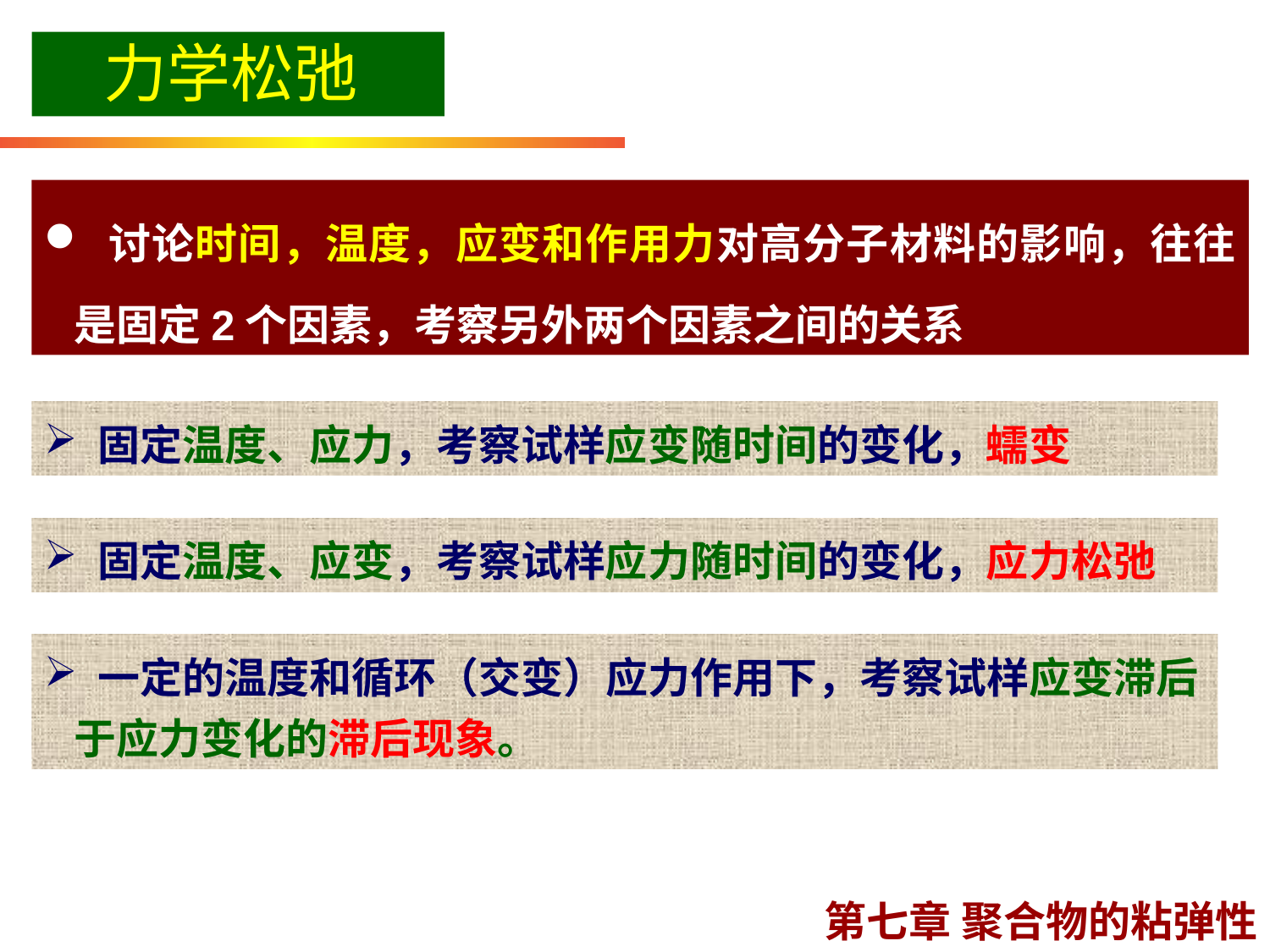

力学松弛
 讨论时间，温度，应变和作用力对高分子材料的影响，往往是固定2个因素，考察另外两个因素之间的关系
 固定温度、应力，考察试样应变随时间的变化，蠕变
 固定温度、应变，考察试样应力随时间的变化，应力松弛
 一定的温度和循环（交变）应力作用下，考察试样应变滞后于应力变化的滞后现象。